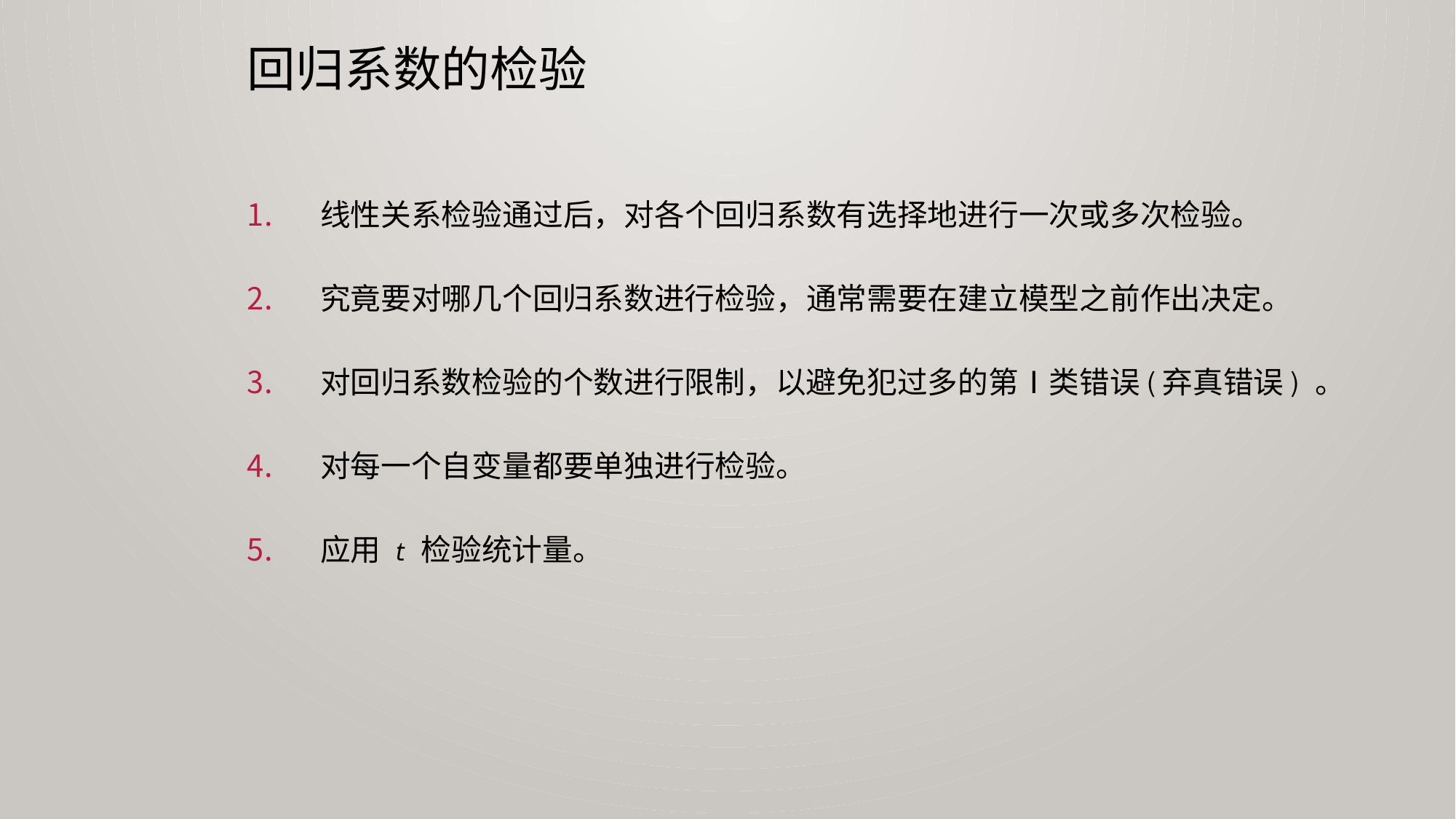

# 回归系数的检验
线性关系检验通过后，对各个回归系数有选择地进行一次或多次检验。

究竟要对哪几个回归系数进行检验，通常需要在建立模型之前作出决定。

对回归系数检验的个数进行限制，以避免犯过多的第Ⅰ类错误(弃真错误) 。

对每一个自变量都要单独进行检验。

应用 t 检验统计量。